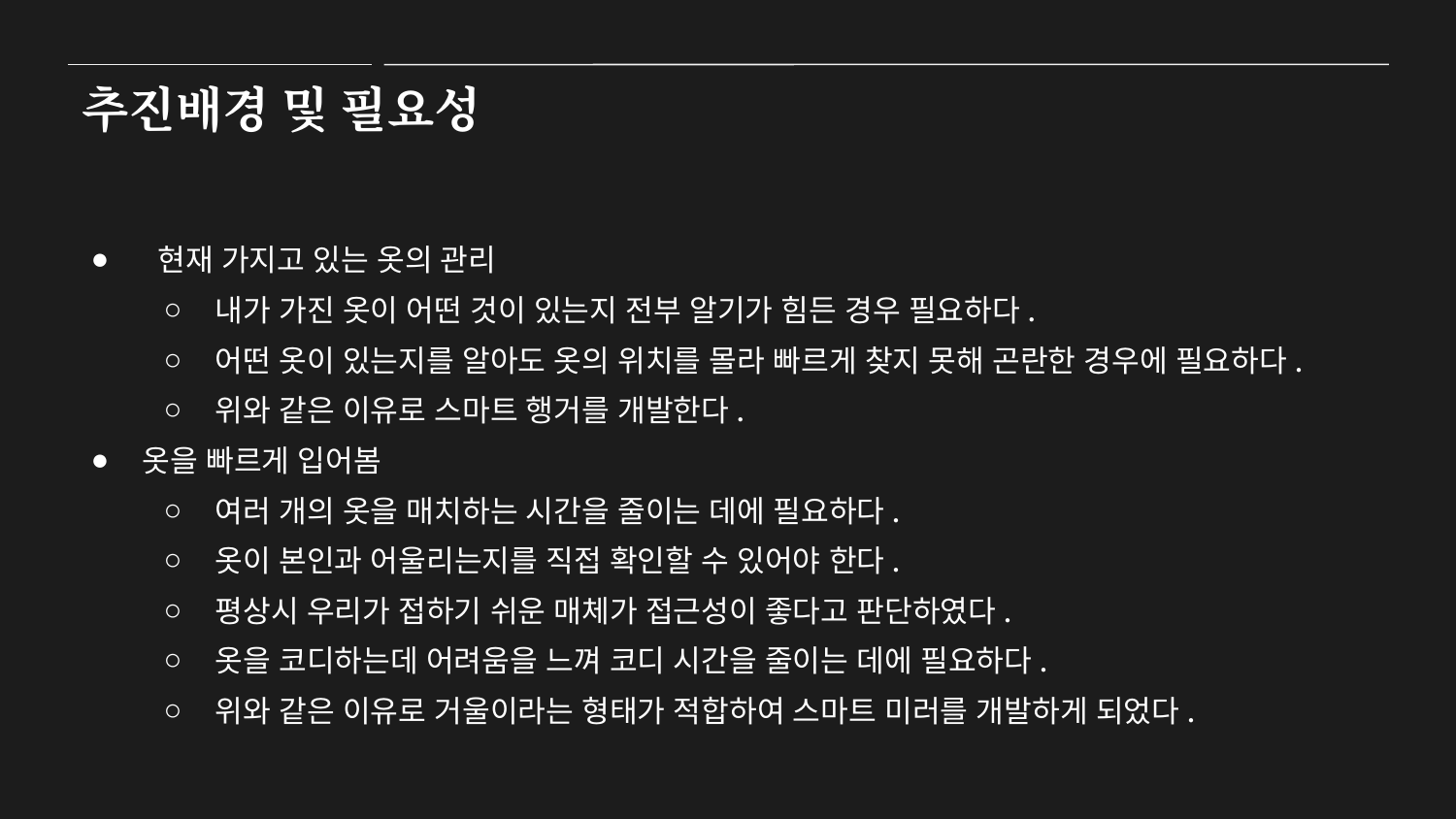

추진배경 및 필요성
 현재 가지고 있는 옷의 관리
내가 가진 옷이 어떤 것이 있는지 전부 알기가 힘든 경우 필요하다.
어떤 옷이 있는지를 알아도 옷의 위치를 몰라 빠르게 찾지 못해 곤란한 경우에 필요하다.
위와 같은 이유로 스마트 행거를 개발한다.
옷을 빠르게 입어봄
여러 개의 옷을 매치하는 시간을 줄이는 데에 필요하다.
옷이 본인과 어울리는지를 직접 확인할 수 있어야 한다.
평상시 우리가 접하기 쉬운 매체가 접근성이 좋다고 판단하였다.
옷을 코디하는데 어려움을 느껴 코디 시간을 줄이는 데에 필요하다.
위와 같은 이유로 거울이라는 형태가 적합하여 스마트 미러를 개발하게 되었다.